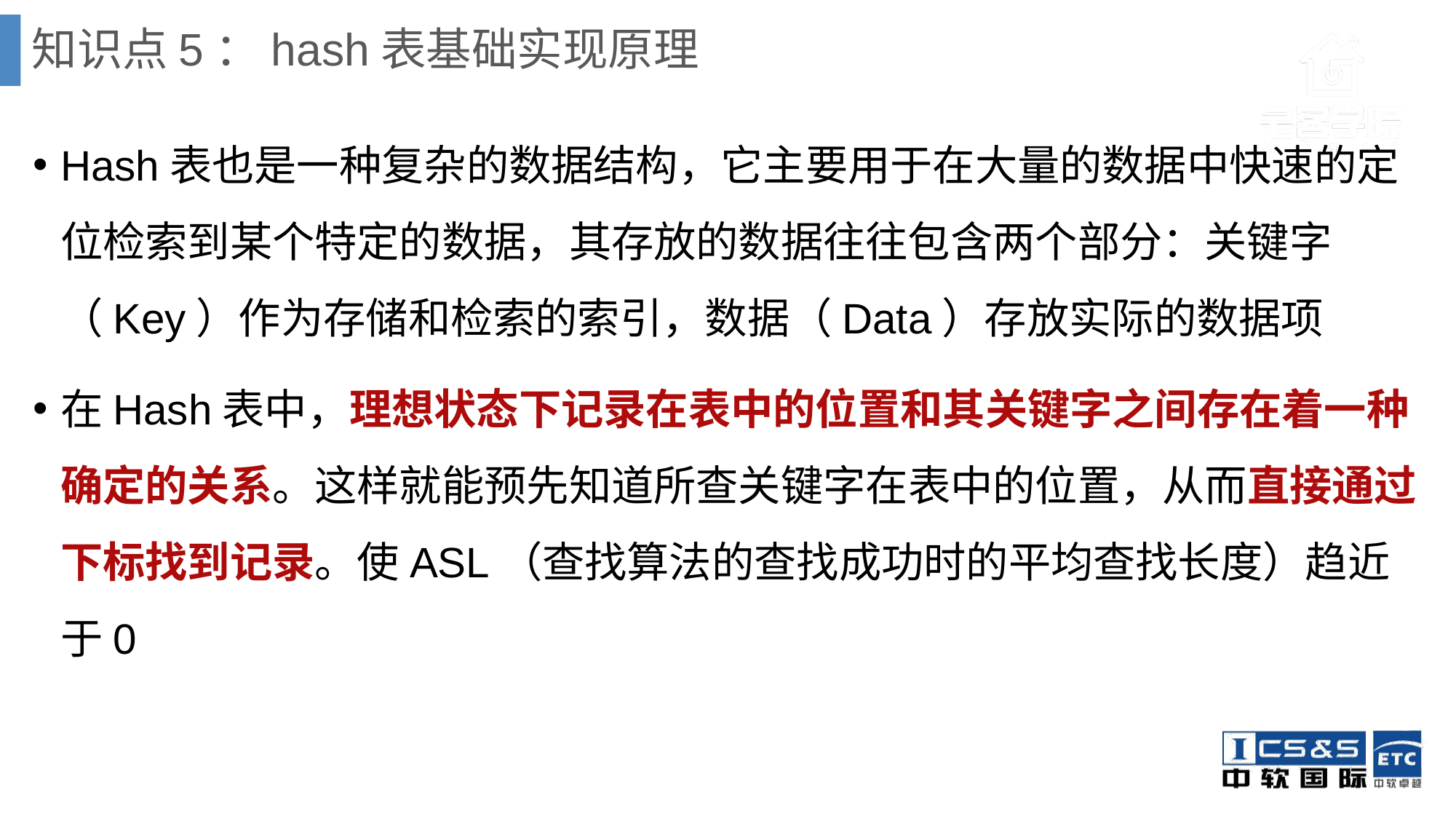

# 知识点5：hash表基础实现原理
Hash表也是一种复杂的数据结构，它主要用于在大量的数据中快速的定位检索到某个特定的数据，其存放的数据往往包含两个部分：关键字（Key）作为存储和检索的索引，数据（Data）存放实际的数据项
在Hash表中，理想状态下记录在表中的位置和其关键字之间存在着一种确定的关系。这样就能预先知道所查关键字在表中的位置，从而直接通过下标找到记录。使ASL（查找算法的查找成功时的平均查找长度）趋近于0